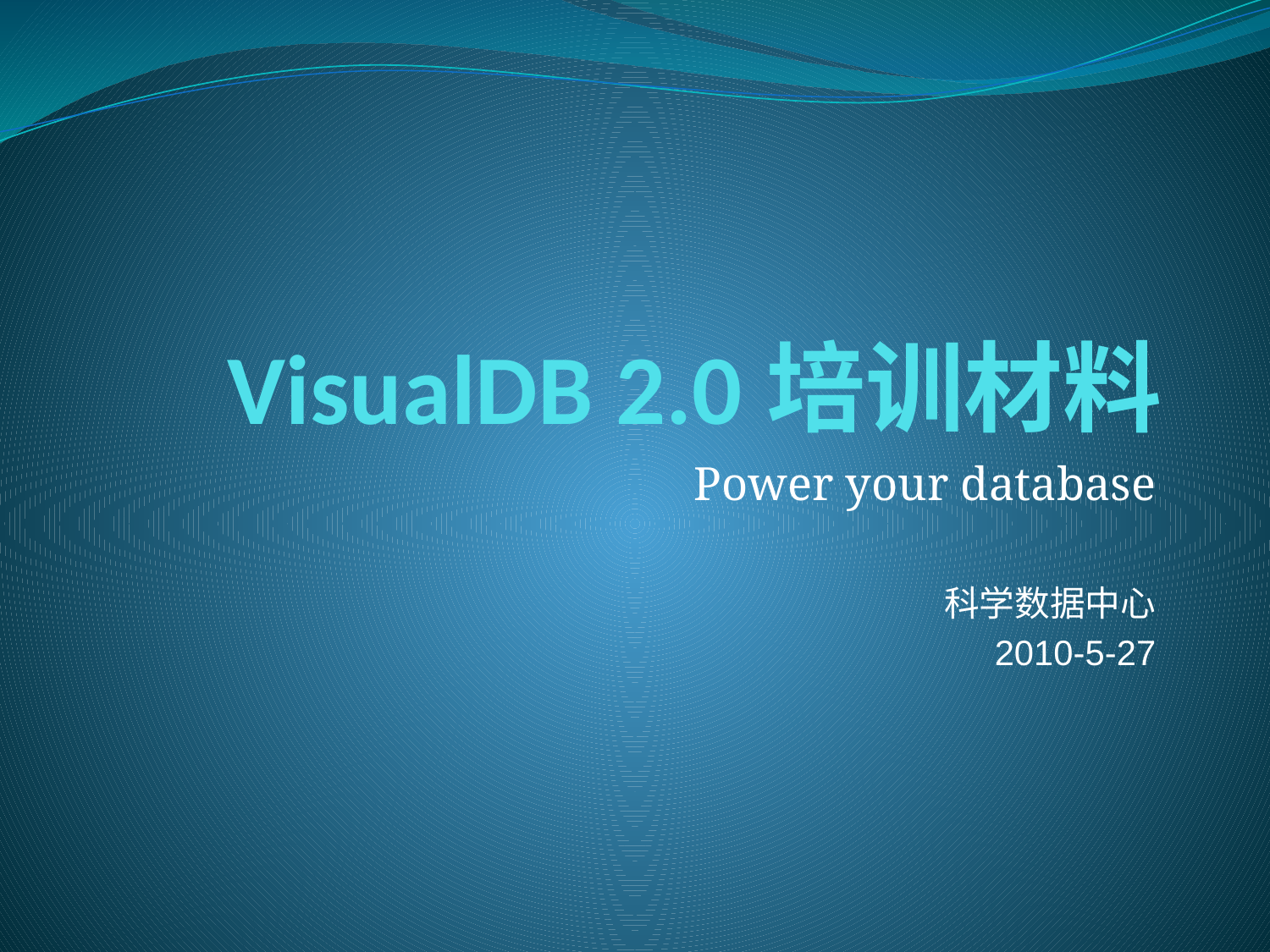

# VisualDB 2.0培训材料
Power your database

科学数据中心
2010-5-27